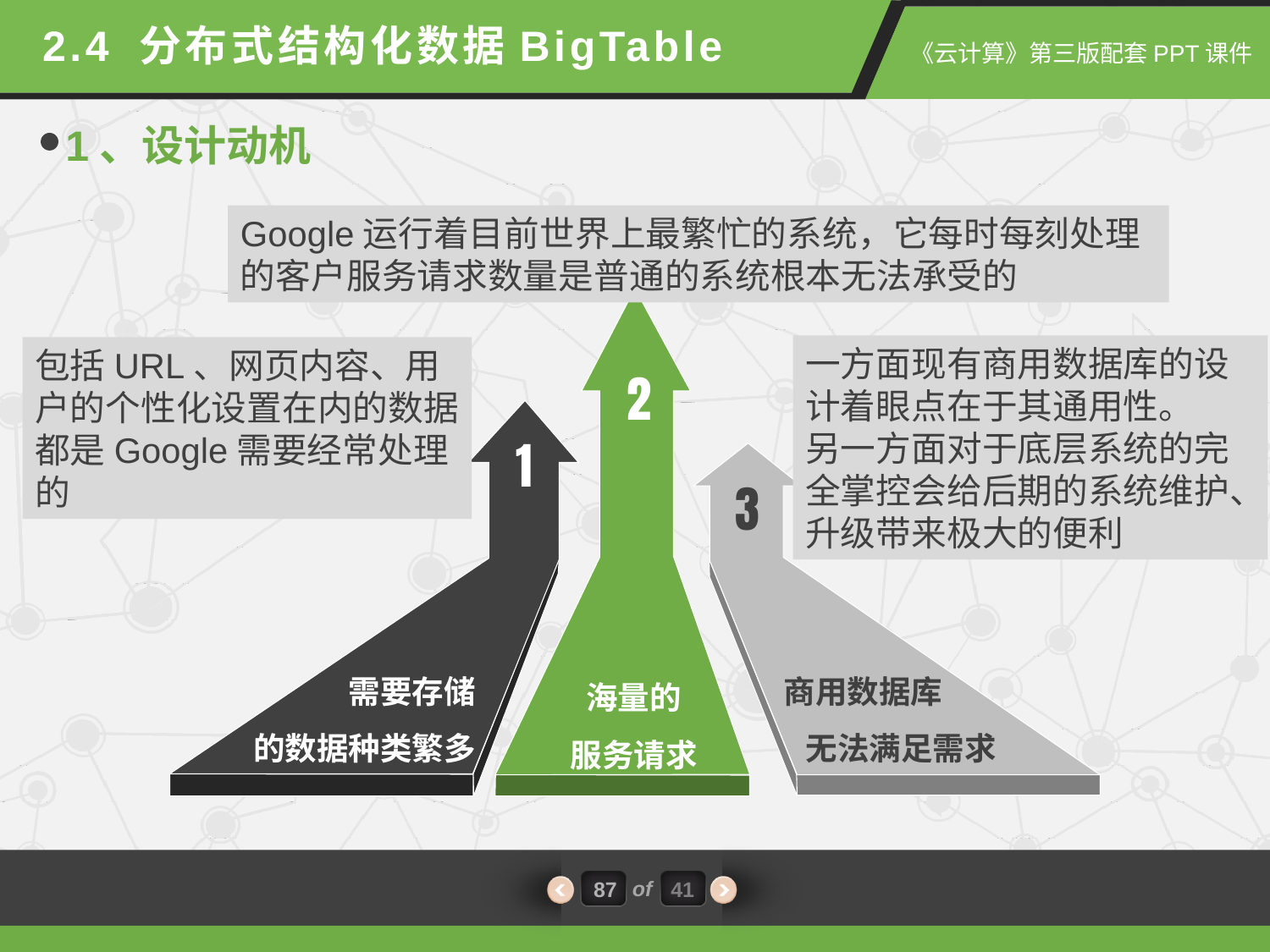

2.4 分布式结构化数据BigTable
1、设计动机

Google运行着目前世界上最繁忙的系统，它每时每刻处理的客户服务请求数量是普通的系统根本无法承受的

一方面现有商用数据库的设计着眼点在于其通用性。
另一方面对于底层系统的完全掌控会给后期的系统维护、升级带来极大的便利
包括URL、网页内容、用户的个性化设置在内的数据都是Google需要经常处理的
2
1
3
需要存储
的数据种类繁多
商用数据库
  无法满足需求
海量的
服务请求
87